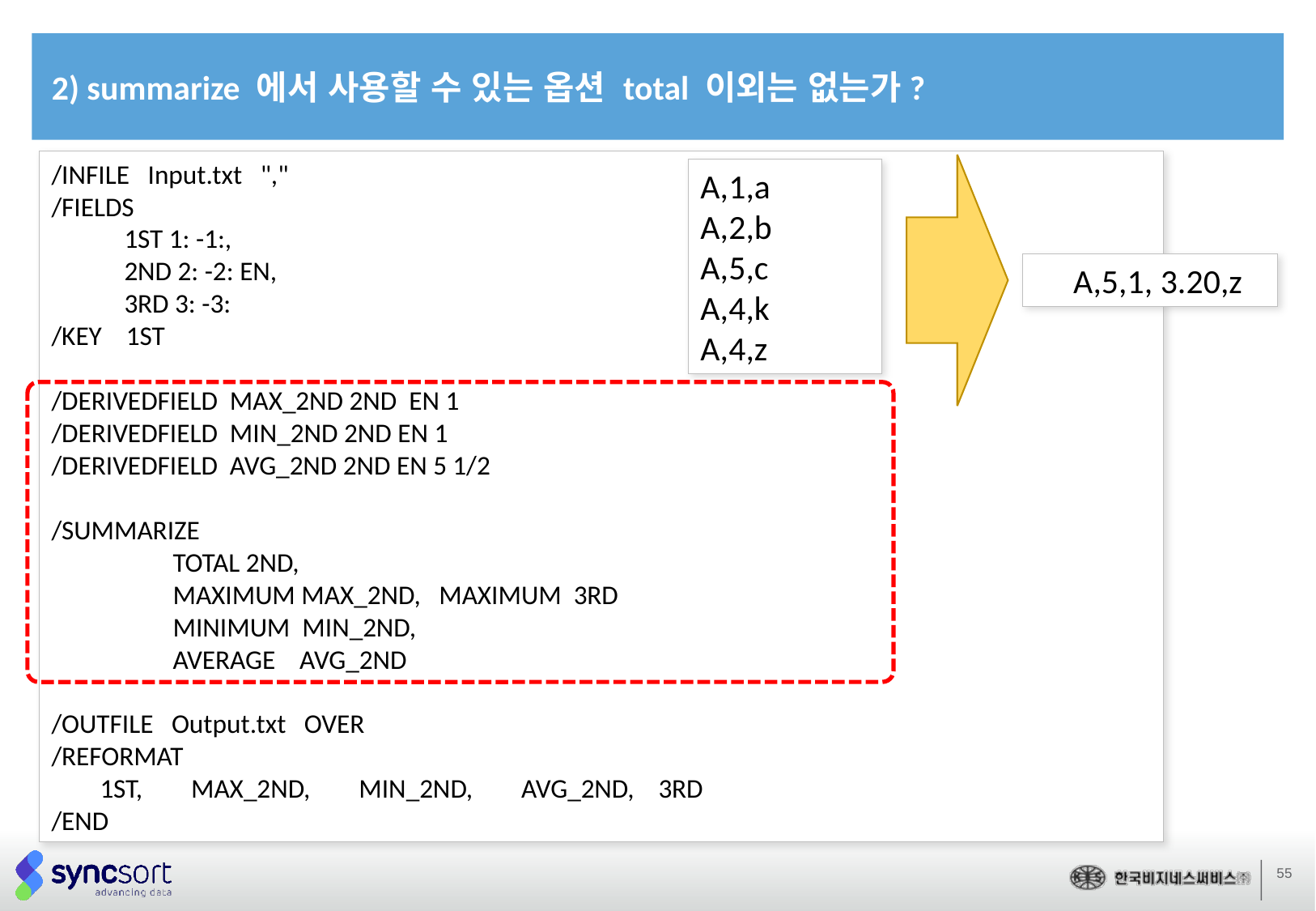

2) summarize 에서 사용할 수 있는 옵션 total 이외는 없는가?
/INFILE   Input.txt   ","
/FIELDS
            1ST 1: -1:,
            2ND 2: -2: EN,
            3RD 3: -3:
/KEY    1ST

/DERIVEDFIELD  MAX_2ND 2ND  EN 1
/DERIVEDFIELD  MIN_2ND 2ND EN 1
/DERIVEDFIELD  AVG_2ND 2ND EN 5 1/2

/SUMMARIZE
        	TOTAL 2ND,
        	MAXIMUM MAX_2ND,   MAXIMUM  3RD
        	MINIMUM  MIN_2ND,
        	AVERAGE    AVG_2ND

/OUTFILE   Output.txt   OVER
/REFORMAT
        1ST,        MAX_2ND,        MIN_2ND,        AVG_2ND,	3RD
/END

A,1,a
A,2,b
A,5,c
A,4,k
A,4,z
     A,5,1, 3.20,z